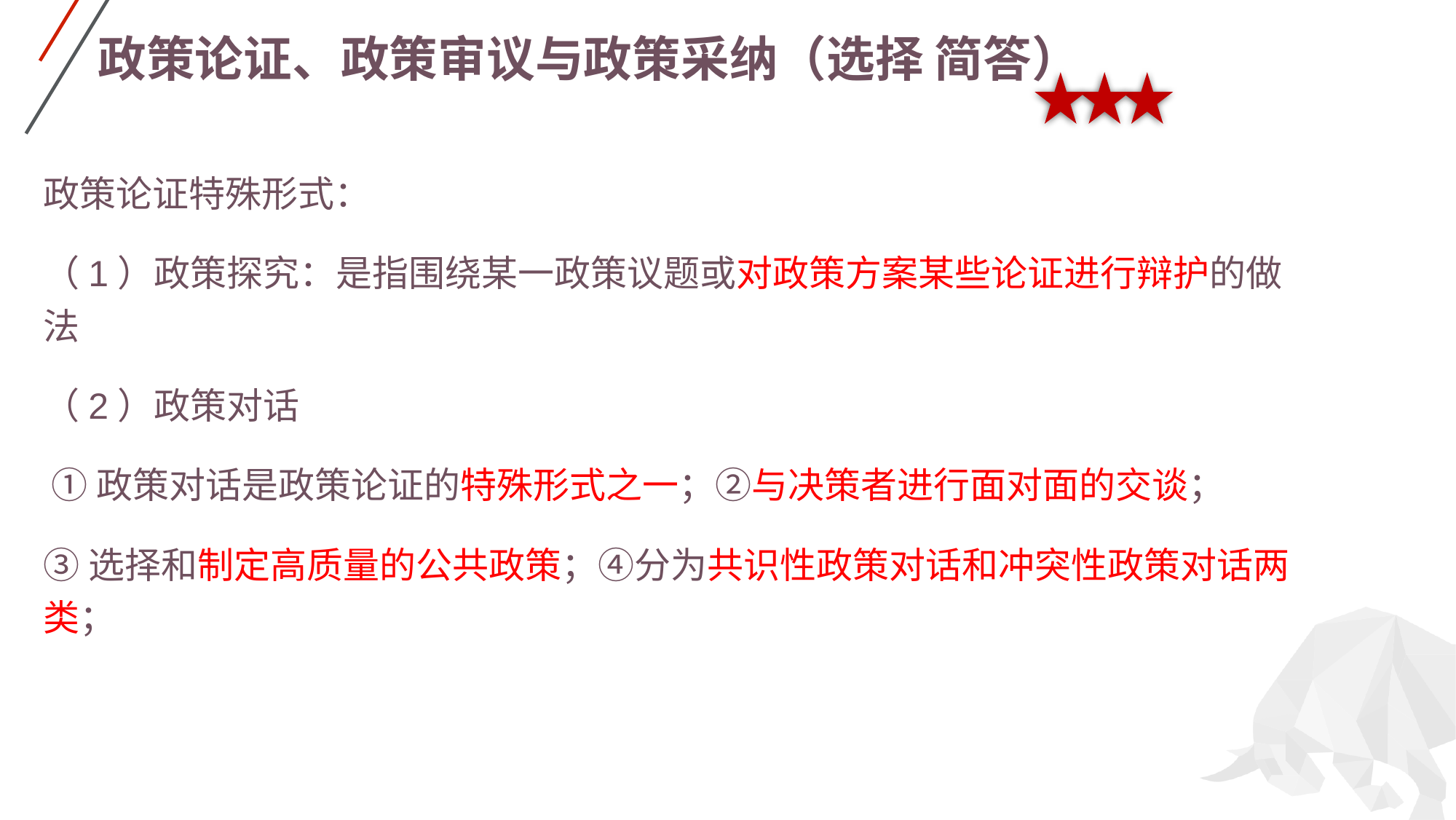

# 政策论证、政策审议与政策采纳（选择 简答）

政策论证特殊形式：
（1）政策探究：是指围绕某一政策议题或对政策方案某些论证进行辩护的做法
（2）政策对话
 ①政策对话是政策论证的特殊形式之一；②与决策者进行面对面的交谈；
③选择和制定高质量的公共政策；④分为共识性政策对话和冲突性政策对话两类；